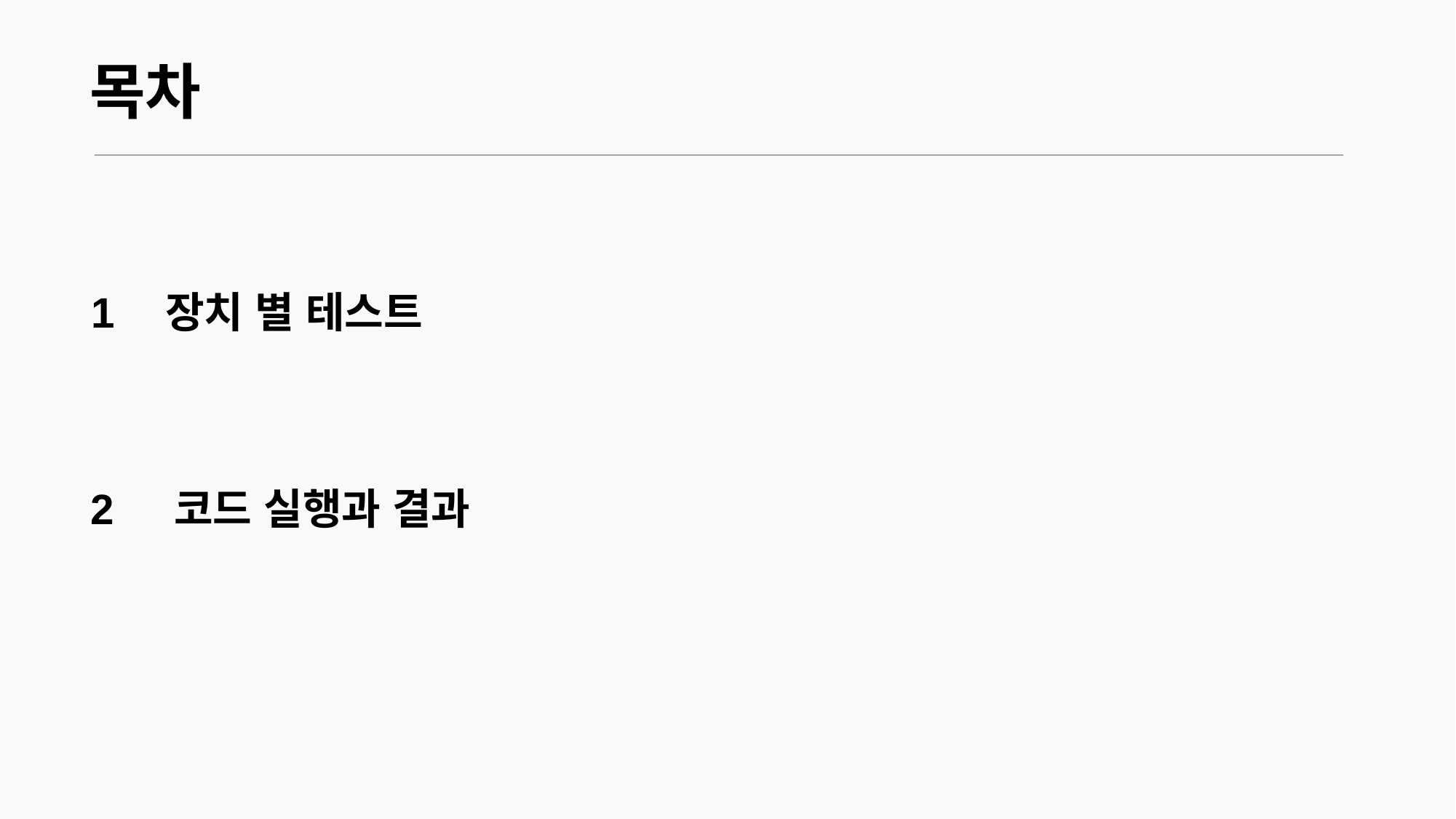

# 목차
1
장치 별 테스트

2
코드 실행과 결과